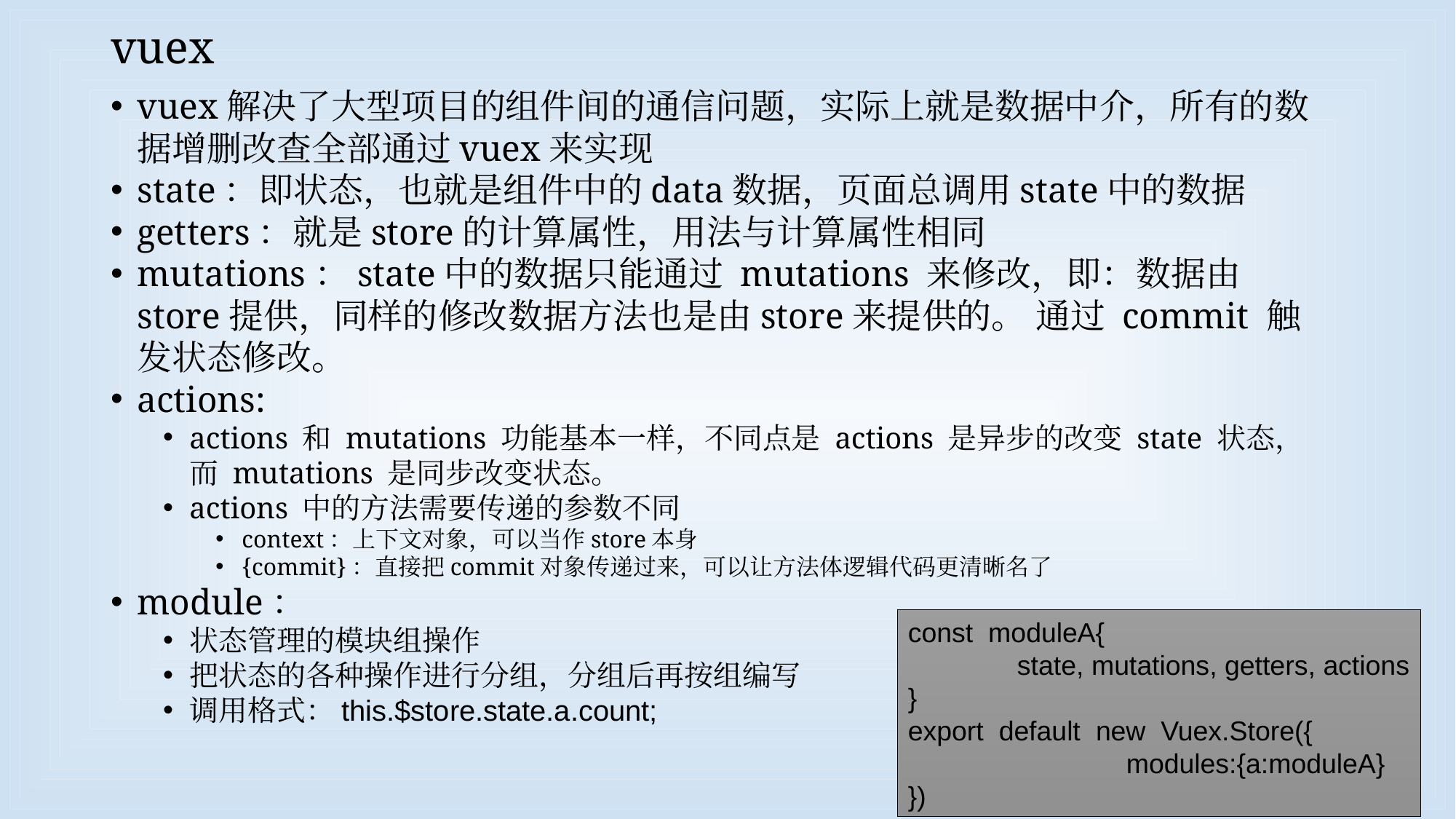

# vuex
vuex解决了大型项目的组件间的通信问题，实际上就是数据中介，所有的数据增删改查全部通过vuex来实现
state：即状态，也就是组件中的data数据，页面总调用state中的数据
getters：就是store的计算属性，用法与计算属性相同
mutations：state中的数据只能通过 mutations 来修改，即：数据由store提供，同样的修改数据方法也是由store来提供的。 通过 commit 触发状态修改。
actions:
actions 和 mutations 功能基本一样，不同点是 actions 是异步的改变 state 状态，而 mutations 是同步改变状态。
actions 中的方法需要传递的参数不同
context：上下文对象，可以当作store本身
{commit}：直接把commit对象传递过来，可以让方法体逻辑代码更清晰名了
module：
状态管理的模块组操作
把状态的各种操作进行分组，分组后再按组编写
调用格式：this.$store.state.a.count;
const  moduleA{
	state, mutations, getters, actions
}
export  default  new  Vuex.Store({
		modules:{a:moduleA}
})